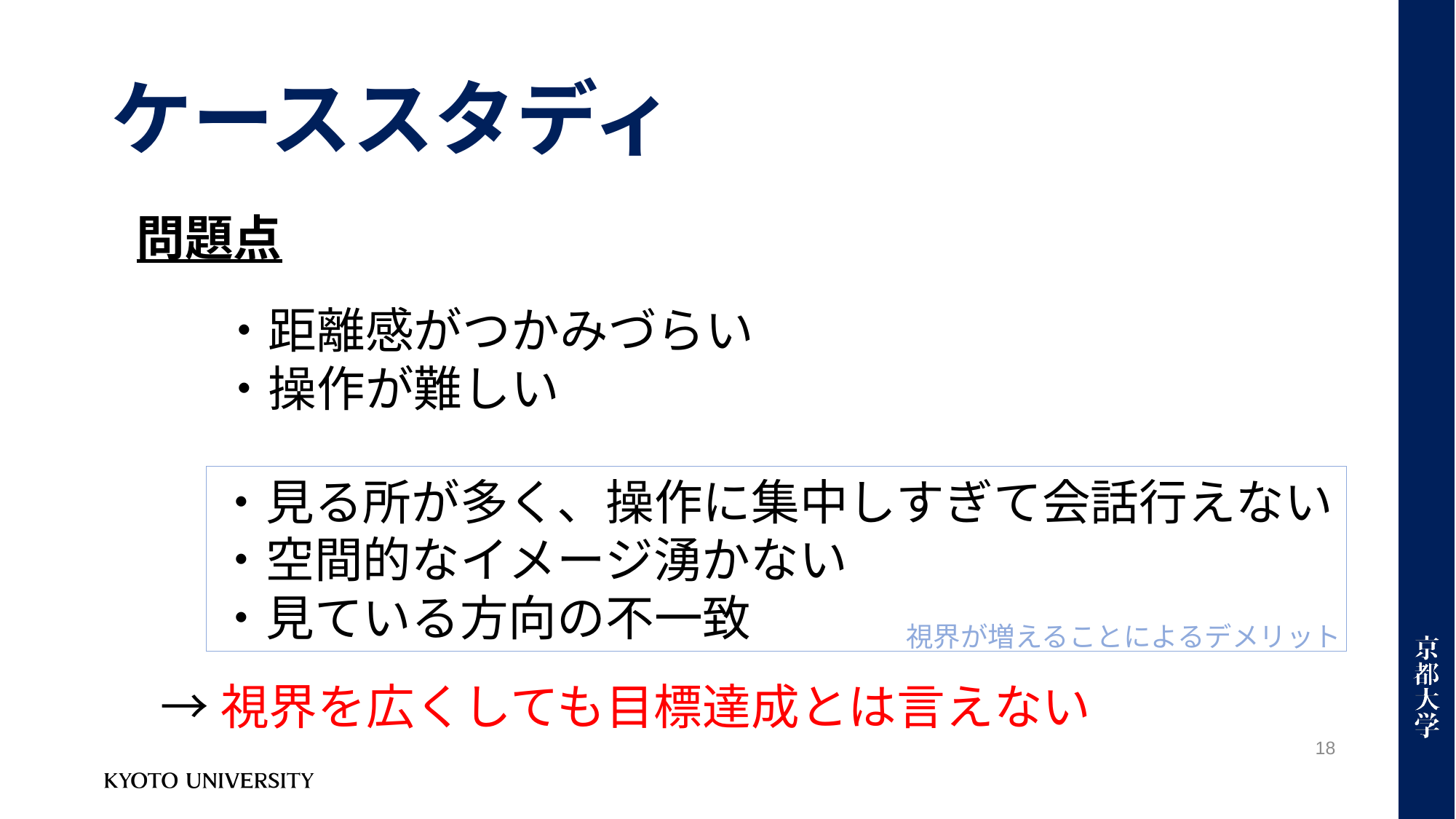

# ケーススタディ
問題点
・距離感がつかみづらい
・操作が難しい
・見る所が多く、操作に集中しすぎて会話行えない
・空間的なイメージ湧かない
・見ている方向の不一致
視界が増えることによるデメリット
→視界を広くしても目標達成とは言えない
18